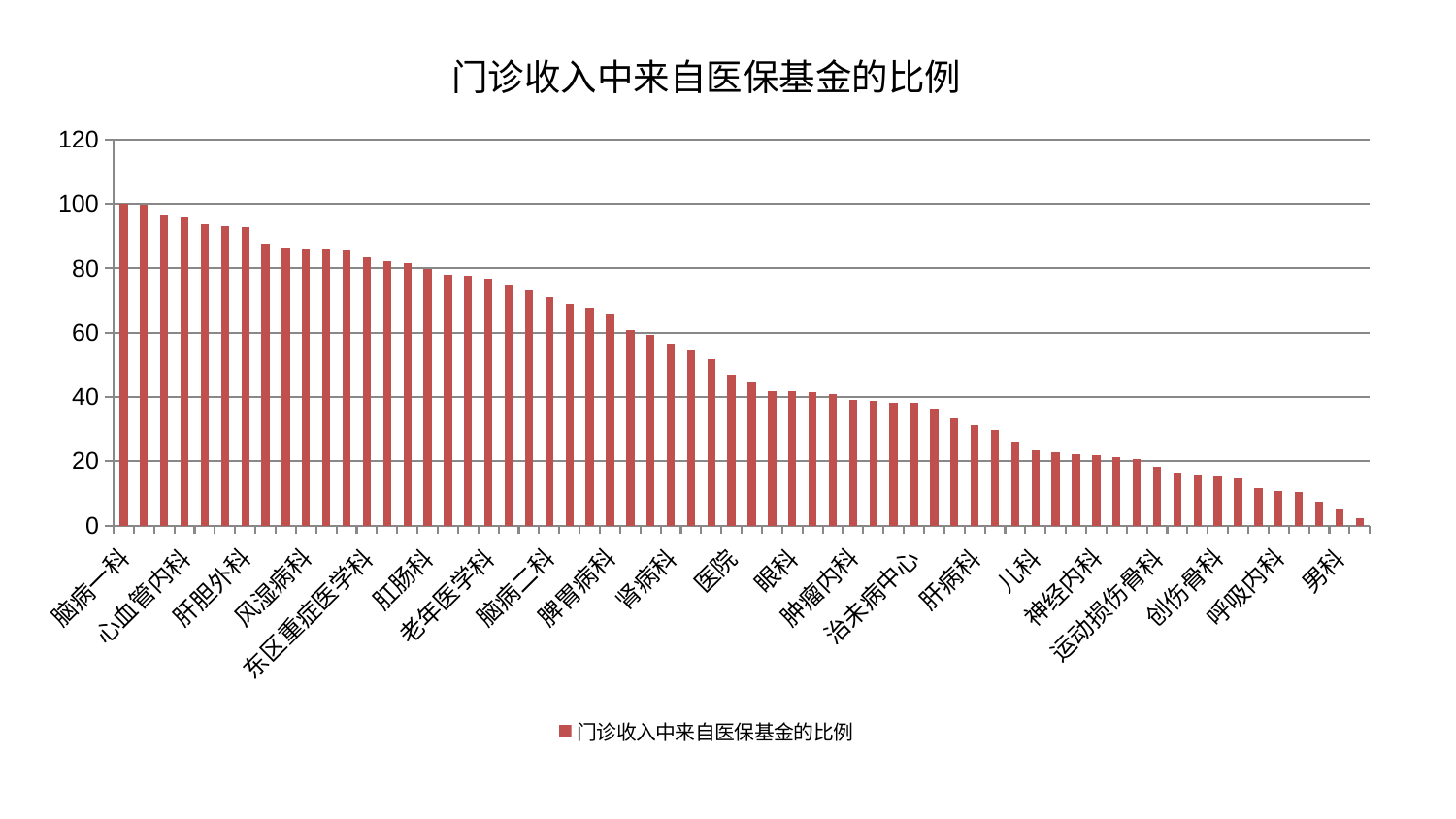

### Chart: 门诊收入中来自医保基金的比例

| Category | 门诊收入中来自医保基金的比例 |
|---|---|
| 脑病一科 | 99.97387929931864 |
| 皮肤科 | 99.83372074057617 |
| 内分泌科 | 96.5824399231036 |
| 心血管内科 | 95.91580858757989 |
| 血液科 | 93.68690419293915 |
| 泌尿外科 | 92.99496494370352 |
| 肝胆外科 | 92.89560923612403 |
| 身心医学科 | 87.53825694173305 |
| 脑病三科 | 86.26452687491863 |
| 风湿病科 | 86.00613127229389 |
| 产科 | 85.93261693764072 |
| 针灸科 | 85.67625844191788 |
| 东区重症医学科 | 83.37723669220978 |
| 口腔科 | 82.36844619014467 |
| 胸外科 | 81.51165544805093 |
| 肛肠科 | 79.90533386408846 |
| 神经外科 | 77.93025250752137 |
| 综合内科 | 77.67279194755503 |
| 老年医学科 | 76.43066513596135 |
| 消化内科 | 74.58708737421101 |
| 美容皮肤科 | 73.25176333568069 |
| 脑病二科 | 71.19657984207505 |
| 西区重症医学科 | 68.99739425712679 |
| 心病一科 | 67.77218463214352 |
| 脾胃病科 | 65.53553260536762 |
| 中医经典科 | 60.9668153057938 |
| 东区肾病科 | 59.387127718045996 |
| 肾病科 | 56.57065549149116 |
| 妇科妇二科合并 | 54.47582854583668 |
| 中医外治中心 | 51.81333987044654 |
| 医院 | 47.00007065512146 |
| 普通外科 | 44.4441677062712 |
| 骨科 | 41.837013779416445 |
| 眼科 | 41.65142040449257 |
| 小儿骨科 | 41.585005478867075 |
| 关节骨科 | 40.817574629621724 |
| 肿瘤内科 | 38.97356291758809 |
| 妇二科 | 38.84743622250046 |
| 心病二科 | 38.29414339973016 |
| 治未病中心 | 38.12909970715401 |
| 脊柱骨科 | 35.90792780508502 |
| 小儿推拿科 | 33.492911490419466 |
| 肝病科 | 31.285020473681314 |
| 显微骨科 | 29.646934649669877 |
| 微创骨科 | 26.039574841702052 |
| 儿科 | 23.495541468227586 |
| 推拿科 | 22.75529106354397 |
| 耳鼻喉科 | 22.02903571003072 |
| 神经内科 | 21.904383859144083 |
| 重症医学科 | 21.14962754769598 |
| 妇科 | 20.588863983054438 |
| 运动损伤骨科 | 18.13088447137179 |
| 肾脏内科 | 16.38227055505128 |
| 脾胃科消化科合并 | 15.881317550869213 |
| 创伤骨科 | 15.334416353653936 |
| 康复科 | 14.778018253117375 |
| 心病三科 | 11.651821162550347 |
| 呼吸内科 | 10.664951556648262 |
| 乳腺甲状腺外科 | 10.350082399662043 |
| 周围血管科 | 7.499433244648079 |
| 男科 | 5.123331387831942 |
| 心病四科 | 2.3343300271170486 |
67